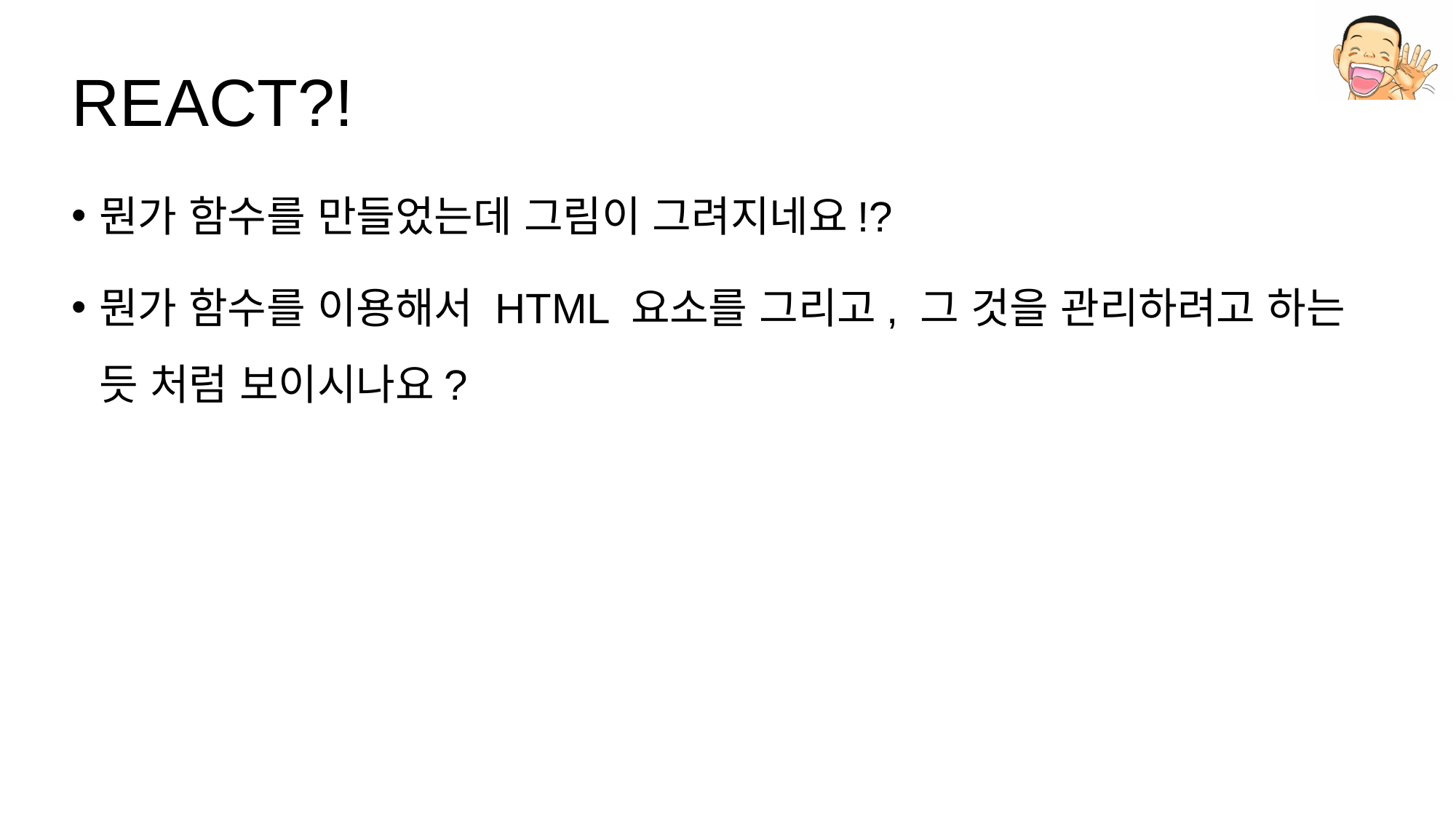

# REACT?!
뭔가 함수를 만들었는데 그림이 그려지네요!?
뭔가 함수를 이용해서 HTML 요소를 그리고, 그 것을 관리하려고 하는 듯 처럼 보이시나요?